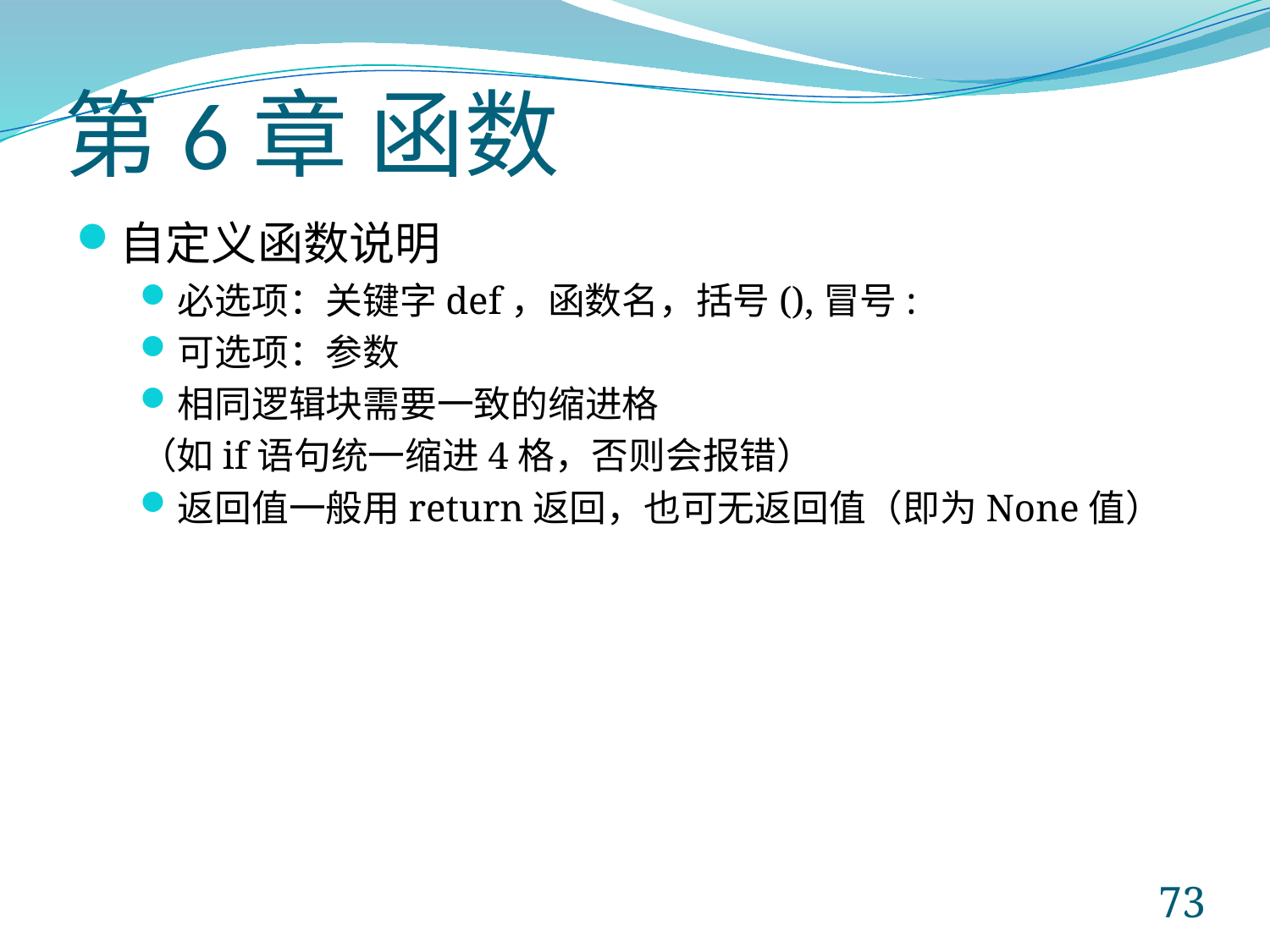

# 第6章 函数
自定义函数说明
必选项：关键字def，函数名，括号(),冒号:
可选项：参数
相同逻辑块需要一致的缩进格
（如if语句统一缩进4格，否则会报错）
返回值一般用return返回，也可无返回值（即为None值）

73